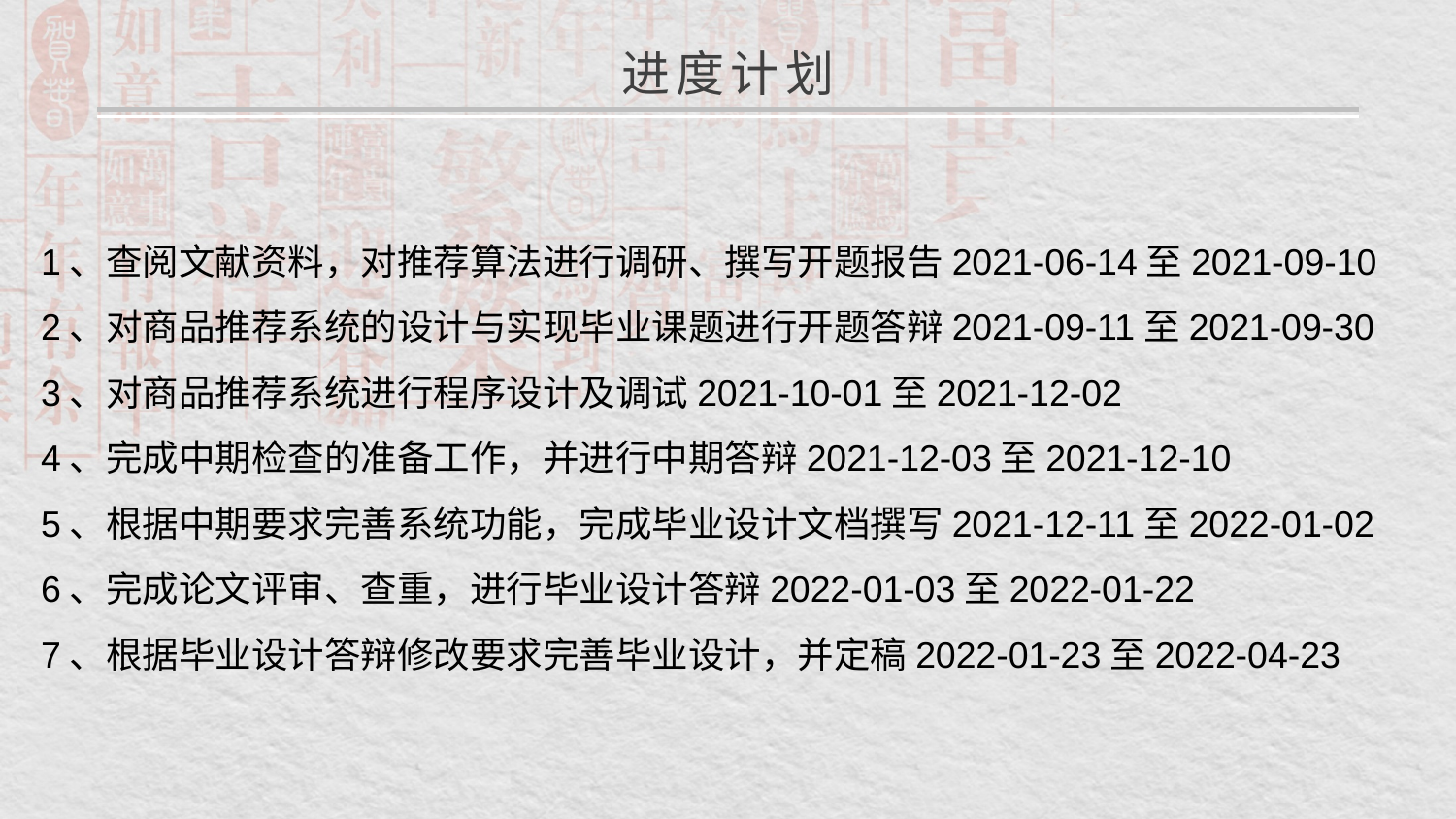

进度计划
1、查阅文献资料，对推荐算法进行调研、撰写开题报告2021-06-14至2021-09-10
2、对商品推荐系统的设计与实现毕业课题进行开题答辩2021-09-11至2021-09-30
3、对商品推荐系统进行程序设计及调试2021-10-01至2021-12-02
4、完成中期检查的准备工作，并进行中期答辩2021-12-03至2021-12-10
5、根据中期要求完善系统功能，完成毕业设计文档撰写2021-12-11至2022-01-02
6、完成论文评审、查重，进行毕业设计答辩2022-01-03至2022-01-22
7、根据毕业设计答辩修改要求完善毕业设计，并定稿2022-01-23至2022-04-23